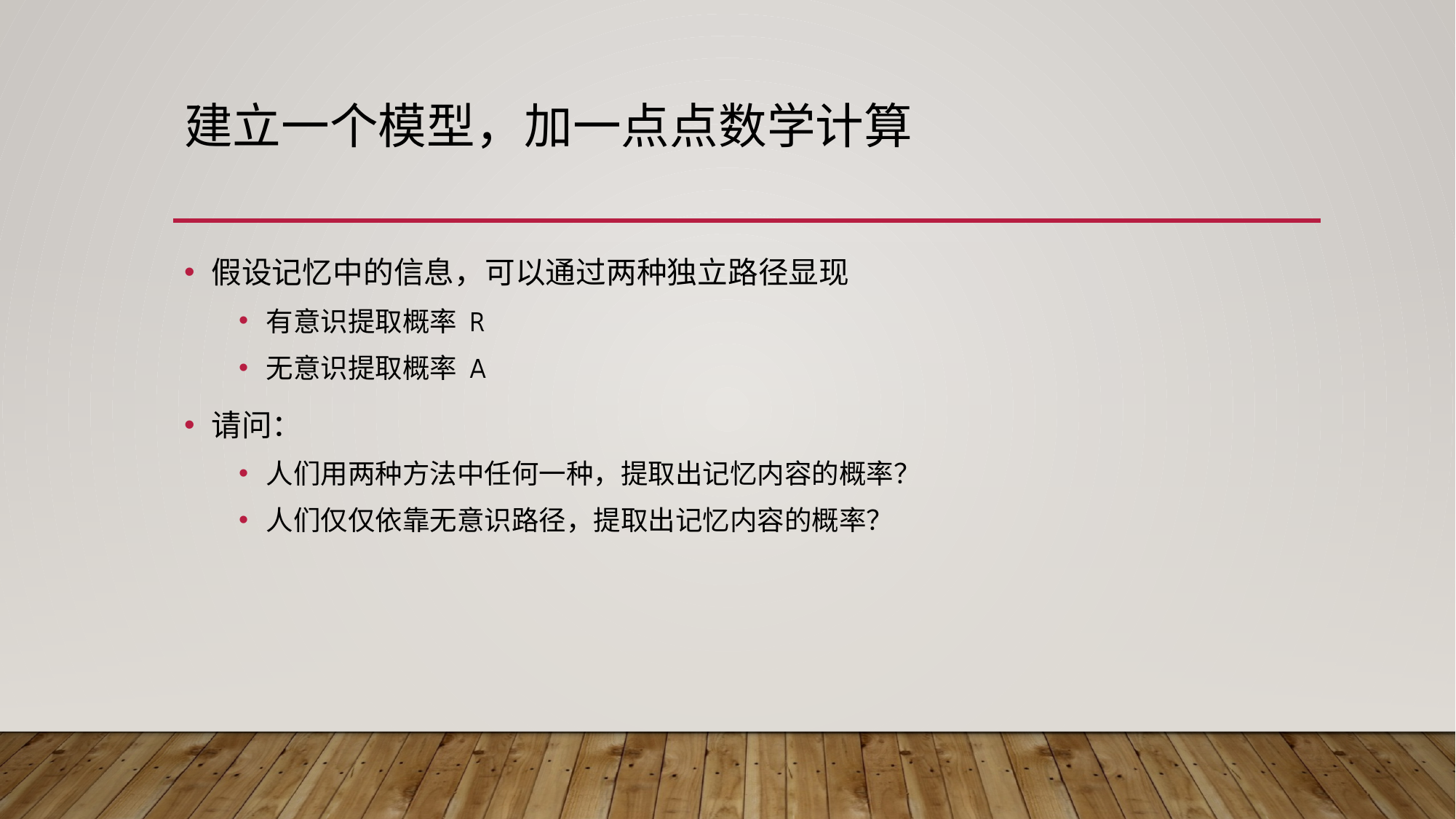

# 建立一个模型，加一点点数学计算
假设记忆中的信息，可以通过两种独立路径显现
有意识提取概率 R
无意识提取概率 A
请问：
人们用两种方法中任何一种，提取出记忆内容的概率？
人们仅仅依靠无意识路径，提取出记忆内容的概率？